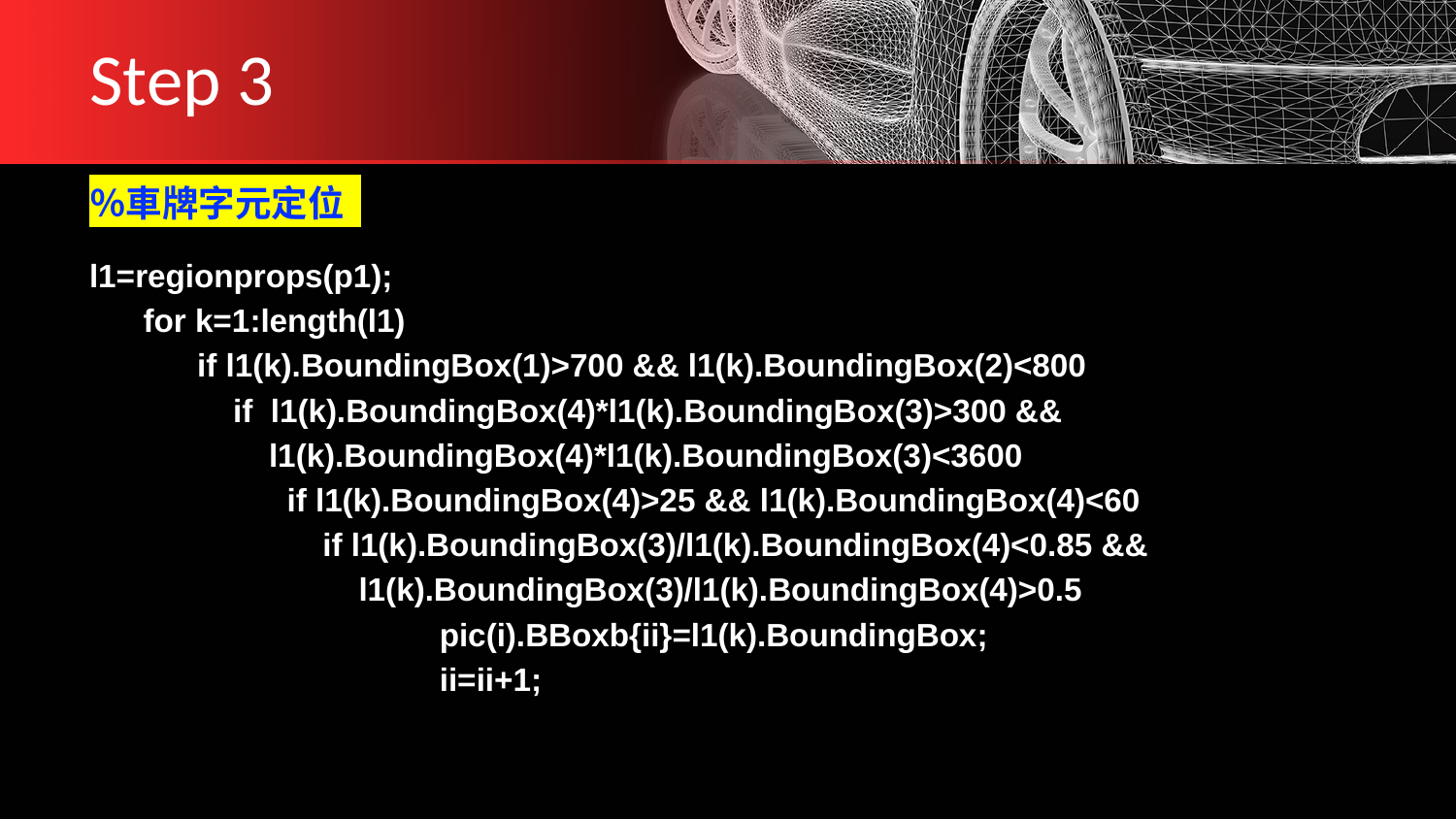

# Step 3
％車牌字元定位

l1=regionprops(p1);
      for k=1:length(l1)
            if l1(k).BoundingBox(1)>700 && l1(k).BoundingBox(2)<800
                if  l1(k).BoundingBox(4)*l1(k).BoundingBox(3)>300 &&
                    l1(k).BoundingBox(4)*l1(k).BoundingBox(3)<3600
                      if l1(k).BoundingBox(4)>25 && l1(k).BoundingBox(4)<60
                          if l1(k).BoundingBox(3)/l1(k).BoundingBox(4)<0.85 &&
                              l1(k).BoundingBox(3)/l1(k).BoundingBox(4)>0.5
                                       pic(i).BBoxb{ii}=l1(k).BoundingBox;
                                       ii=ii+1;